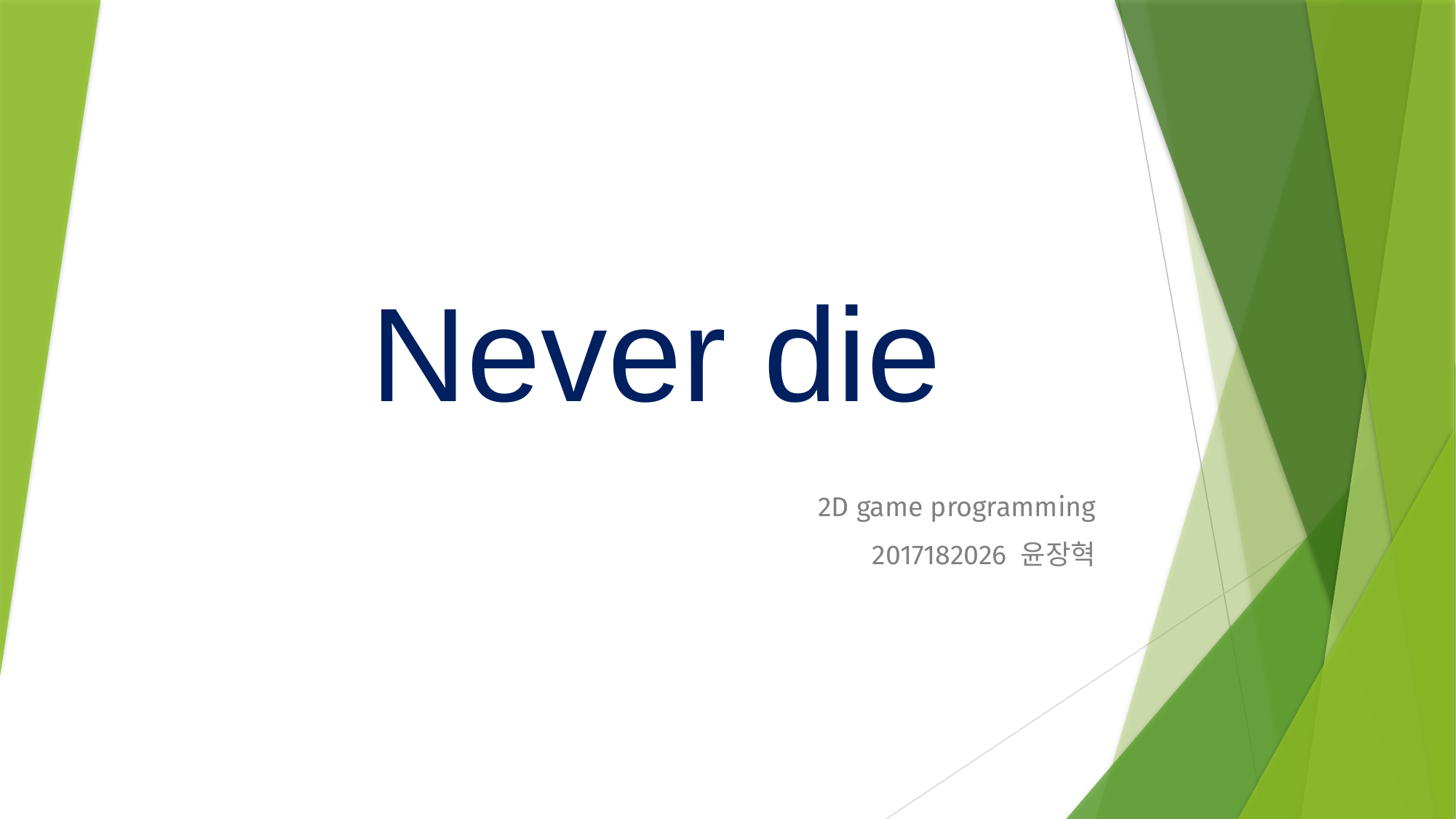

# Never die
2D game programming
2017182026 윤장혁